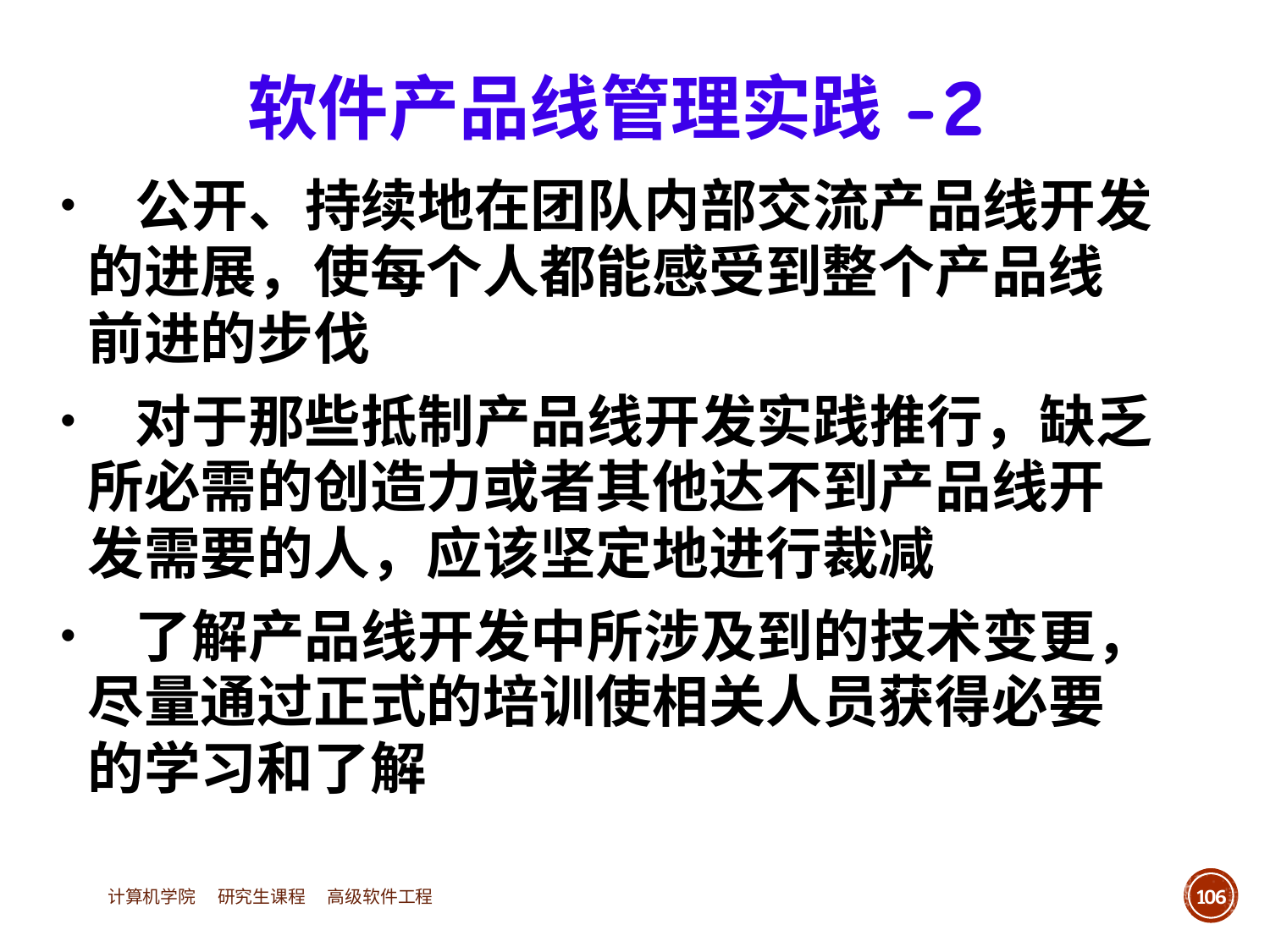

软件产品线管理实践-2
•  公开、持续地在团队内部交流产品线开发
	的进展，使每个人都能感受到整个产品线
	前进的步伐
•  对于那些抵制产品线开发实践推行，缺乏
	所必需的创造力或者其他达不到产品线开
	发需要的人，应该坚定地进行裁减
•  了解产品线开发中所涉及到的技术变更，
	尽量通过正式的培训使相关人员获得必要
	的学习和了解
计算机学院    研究生课程    高级软件工程
106